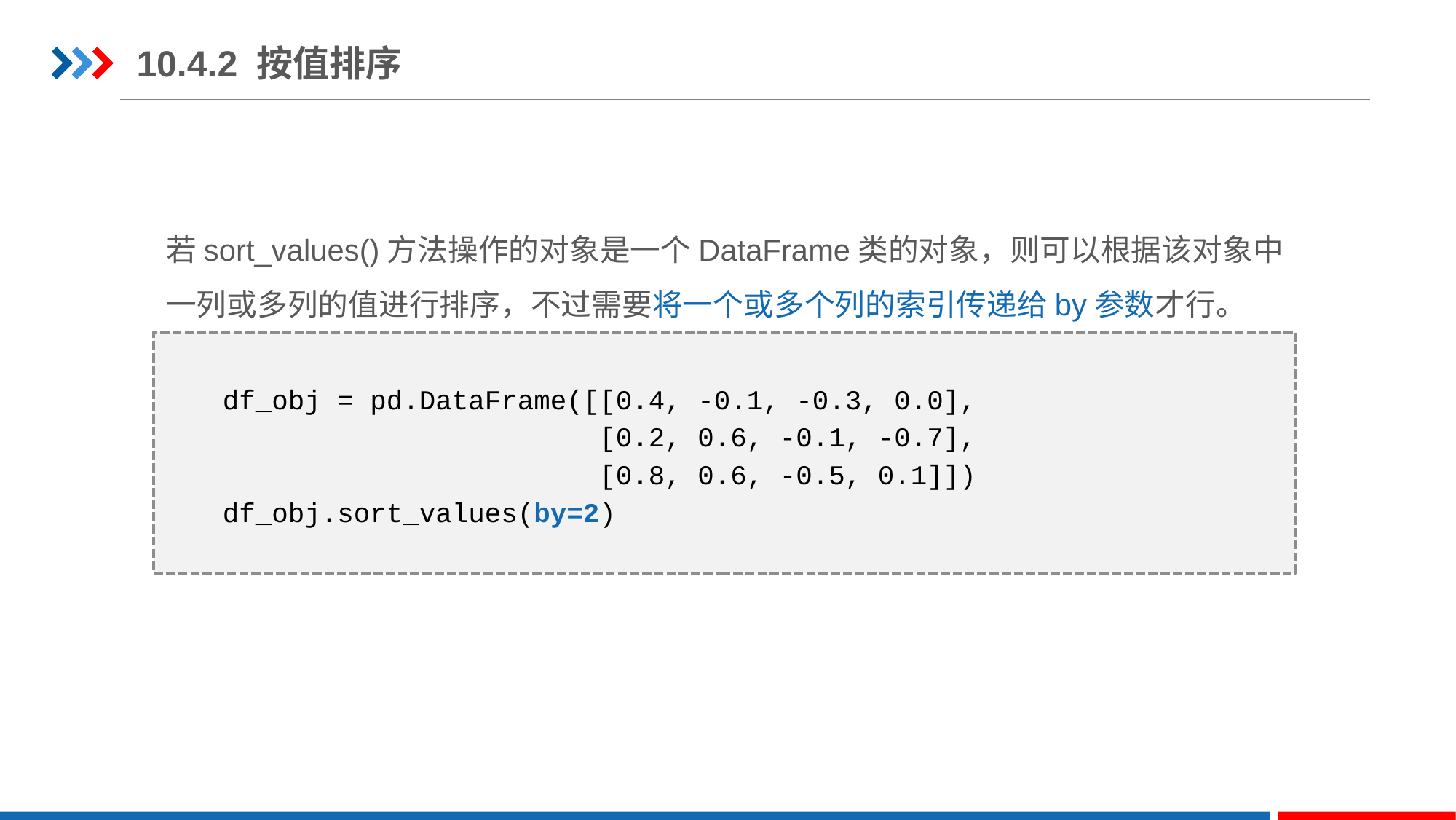

10.4.2 按值排序
若sort_values()方法操作的对象是一个DataFrame类的对象，则可以根据该对象中一列或多列的值进行排序，不过需要将一个或多个列的索引传递给by参数才行。

df_obj = pd.DataFrame([[0.4, -0.1, -0.3, 0.0],
                       [0.2, 0.6, -0.1, -0.7],
                       [0.8, 0.6, -0.5, 0.1]])
df_obj.sort_values(by=2)